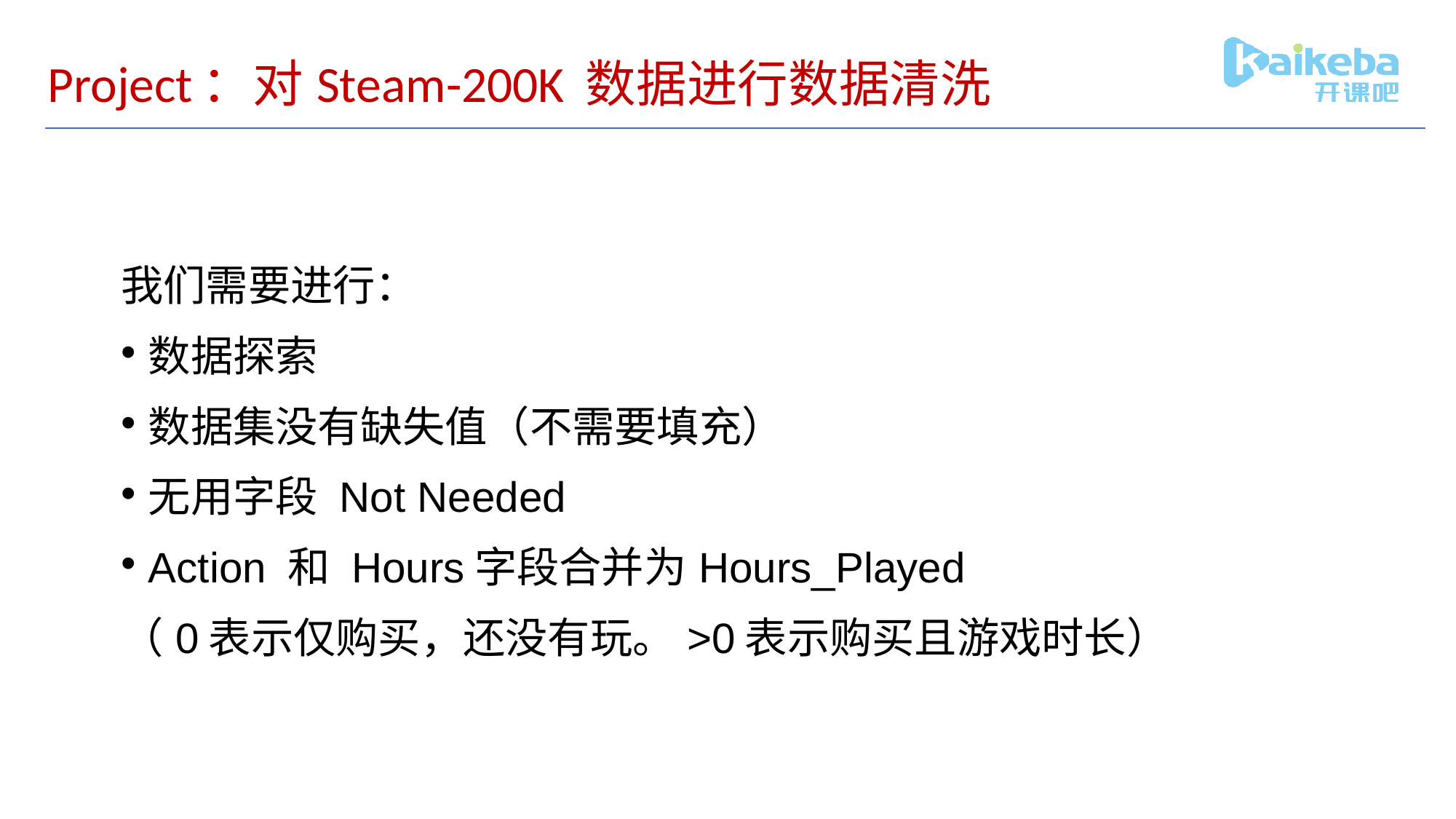

# Project：对Steam-200K 数据进行数据清洗

我们需要进行：
数据探索
数据集没有缺失值（不需要填充）
无用字段 Not Needed
Action 和 Hours字段合并为Hours_Played
（0表示仅购买，还没有玩。>0表示购买且游戏时长）